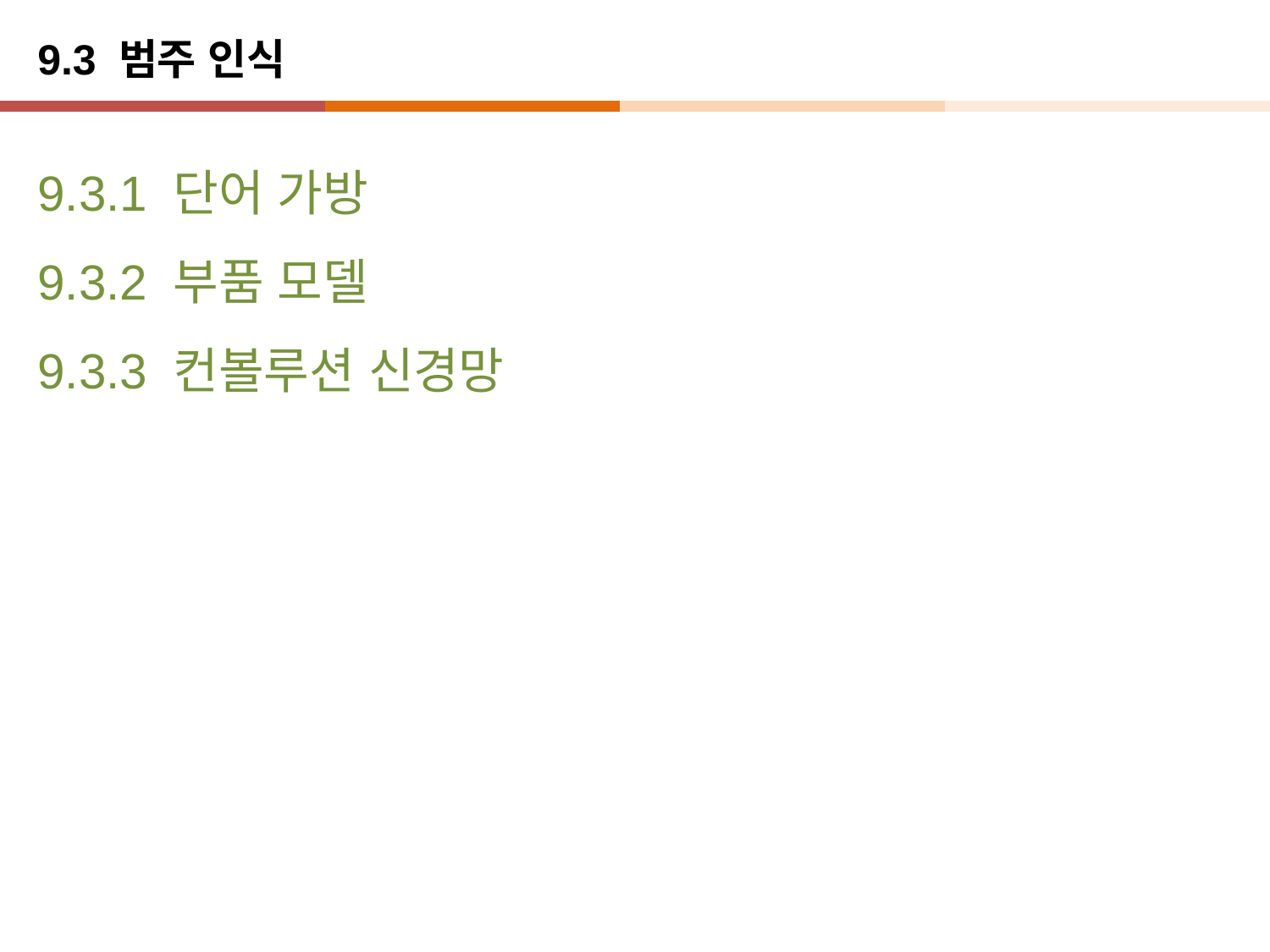

# 9.3 범주 인식
9.3.1 단어 가방
9.3.2 부품 모델
9.3.3 컨볼루션 신경망